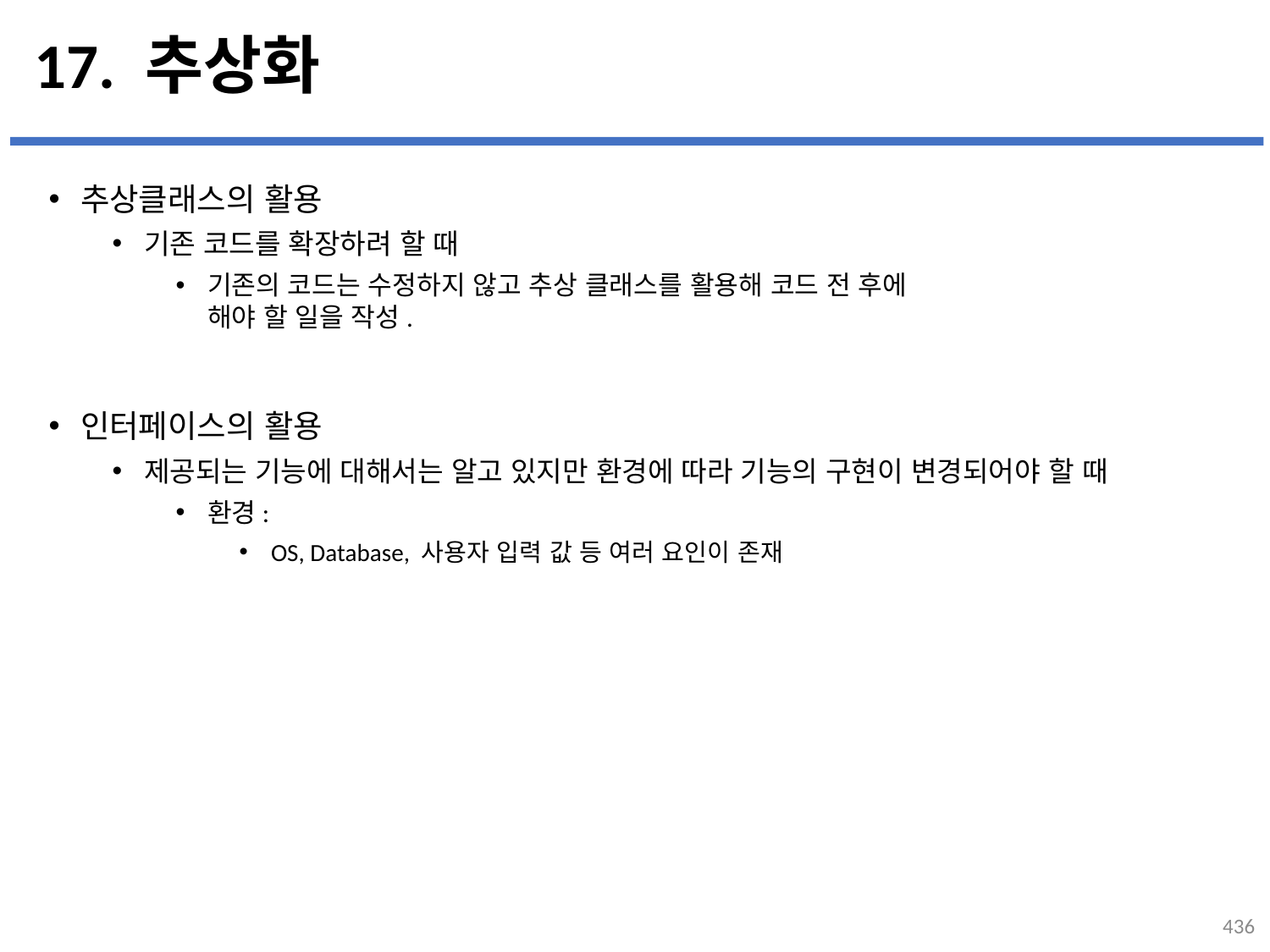

# 17. 추상화
추상클래스의 활용
기존 코드를 확장하려 할 때
기존의 코드는 수정하지 않고 추상 클래스를 활용해 코드 전 후에
해야 할 일을 작성.

인터페이스의 활용
제공되는 기능에 대해서는 알고 있지만 환경에 따라 기능의 구현이 변경되어야 할 때
환경:
OS, Database, 사용자 입력 값 등 여러 요인이 존재

...

설명
436